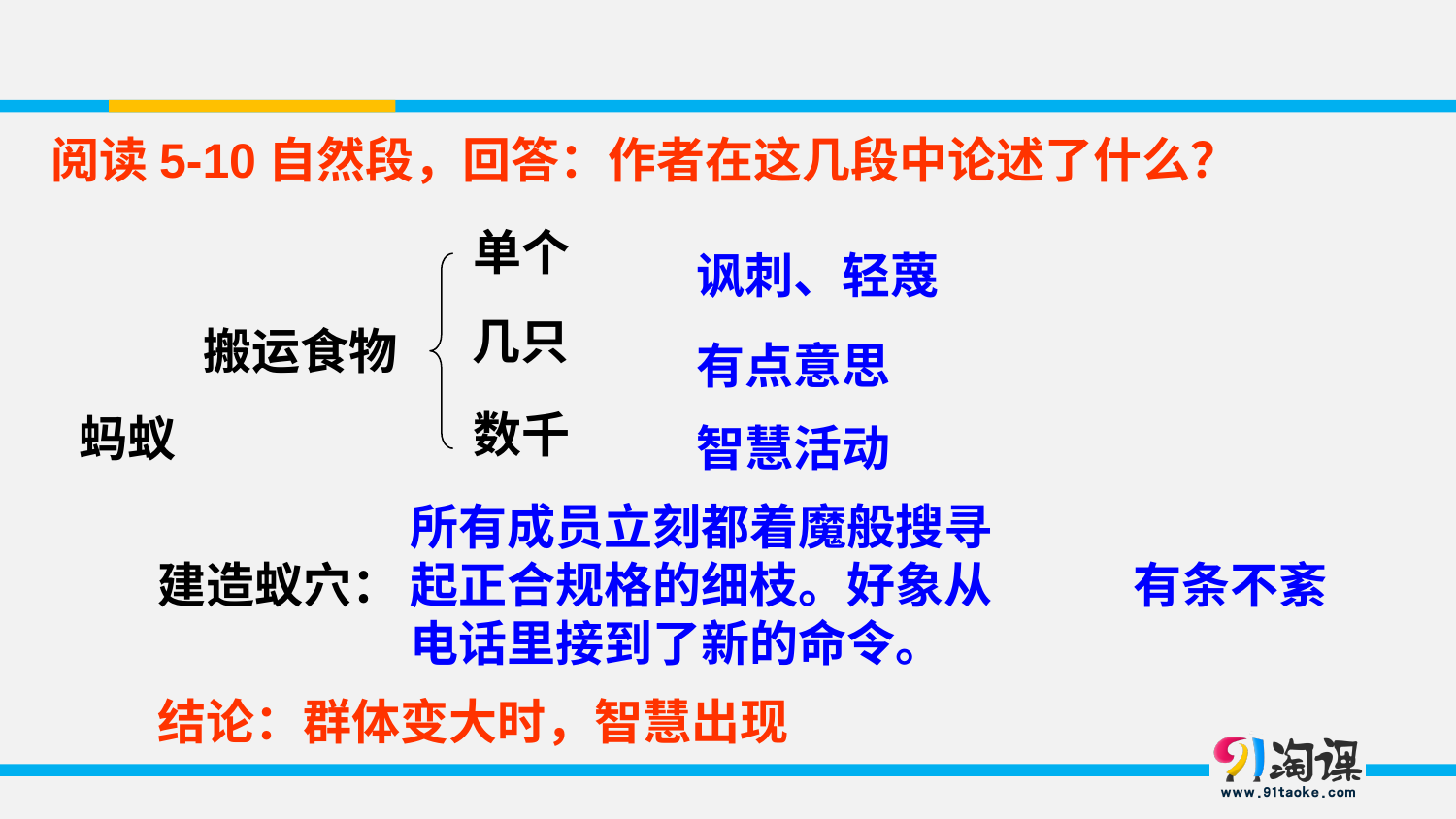

阅读5-10自然段，回答：作者在这几段中论述了什么？
单个
讽刺、轻蔑

几只
搬运食物
有点意思
数千
蚂蚁
智慧活动
所有成员立刻都着魔般搜寻起正合规格的细枝。好象从电话里接到了新的命令。
建造蚁穴：
有条不紊
结论：群体变大时，智慧出现